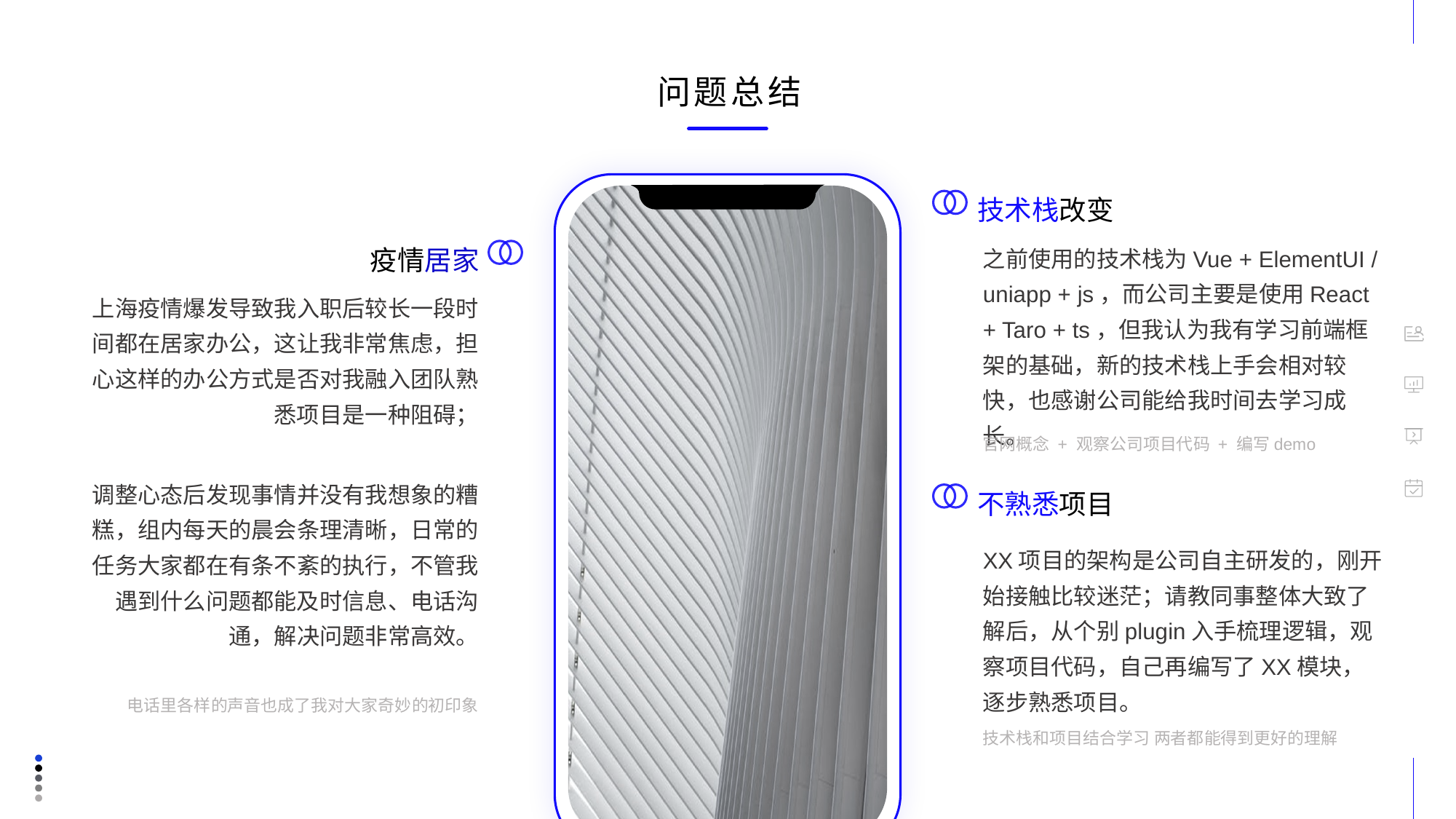

问题总结

技术栈改变

疫情居家
之前使用的技术栈为Vue + ElementUI / uniapp + js，而公司主要是使用React + Taro + ts，但我认为我有学习前端框架的基础，新的技术栈上手会相对较快，也感谢公司能给我时间去学习成长。
官网概念 + 观察公司项目代码 + 编写demo

上海疫情爆发导致我入职后较长一段时间都在居家办公，这让我非常焦虑，担心这样的办公方式是否对我融入团队熟悉项目是一种阻碍；

调整心态后发现事情并没有我想象的糟糕，组内每天的晨会条理清晰，日常的任务大家都在有条不紊的执行，不管我遇到什么问题都能及时信息、电话沟通，解决问题非常高效。
电话里各样的声音也成了我对大家奇妙的初印象
不熟悉项目

XX项目的架构是公司自主研发的，刚开始接触比较迷茫；请教同事整体大致了解后，从个别plugin入手梳理逻辑，观察项目代码，自己再编写了XX模块，逐步熟悉项目。
技术栈和项目结合学习 两者都能得到更好的理解